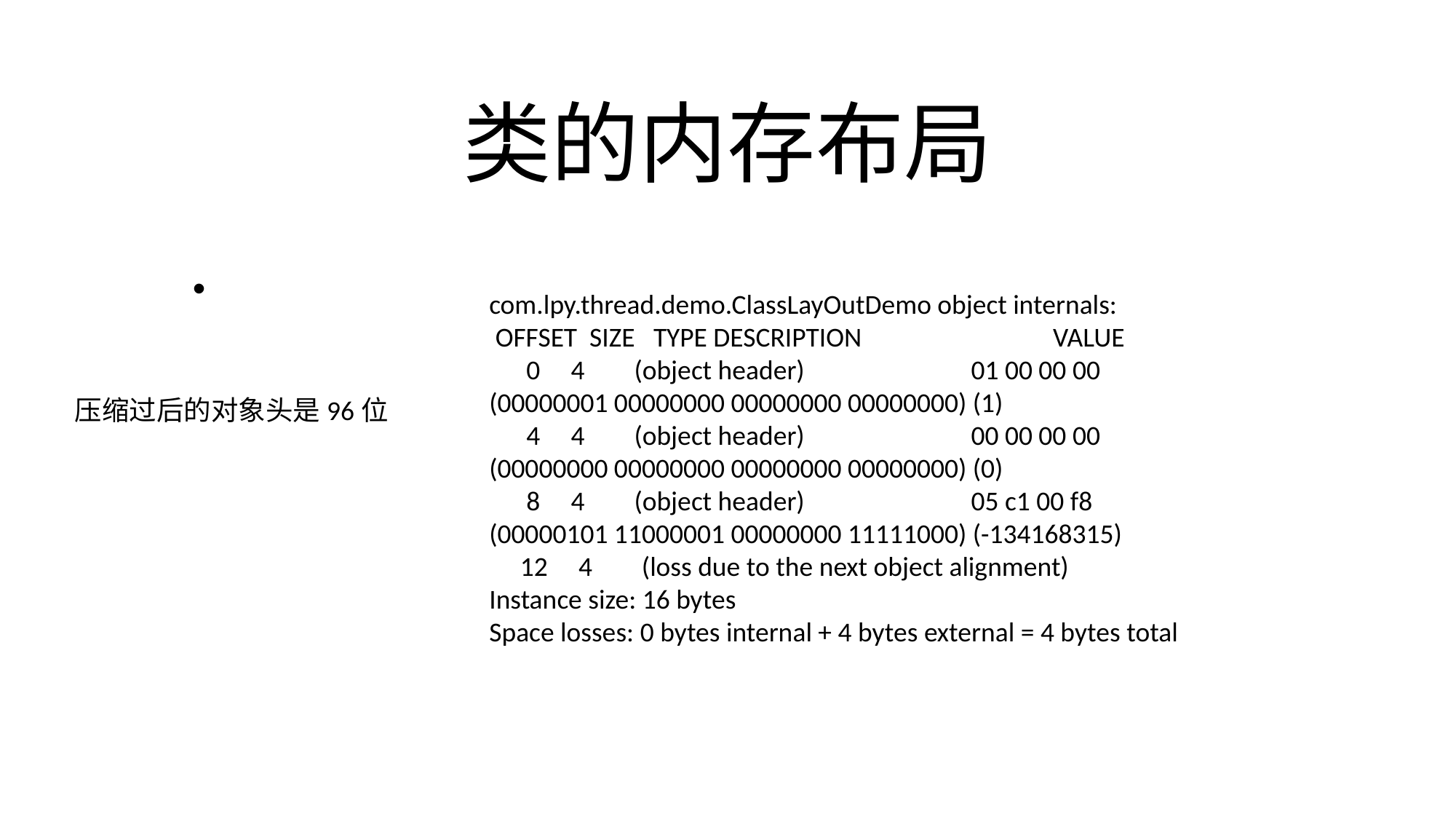

# 类的内存布局

com.lpy.thread.demo.ClassLayOutDemo object internals:
 OFFSET  SIZE   TYPE DESCRIPTION                               VALUE
      0     4        (object header)                           01 00 00 00 (00000001 00000000 00000000 00000000) (1)
      4     4        (object header)                           00 00 00 00 (00000000 00000000 00000000 00000000) (0)
      8     4        (object header)                           05 c1 00 f8 (00000101 11000001 00000000 11111000) (-134168315)
     12     4        (loss due to the next object alignment)
Instance size: 16 bytes
Space losses: 0 bytes internal + 4 bytes external = 4 bytes total
压缩过后的对象头是96位